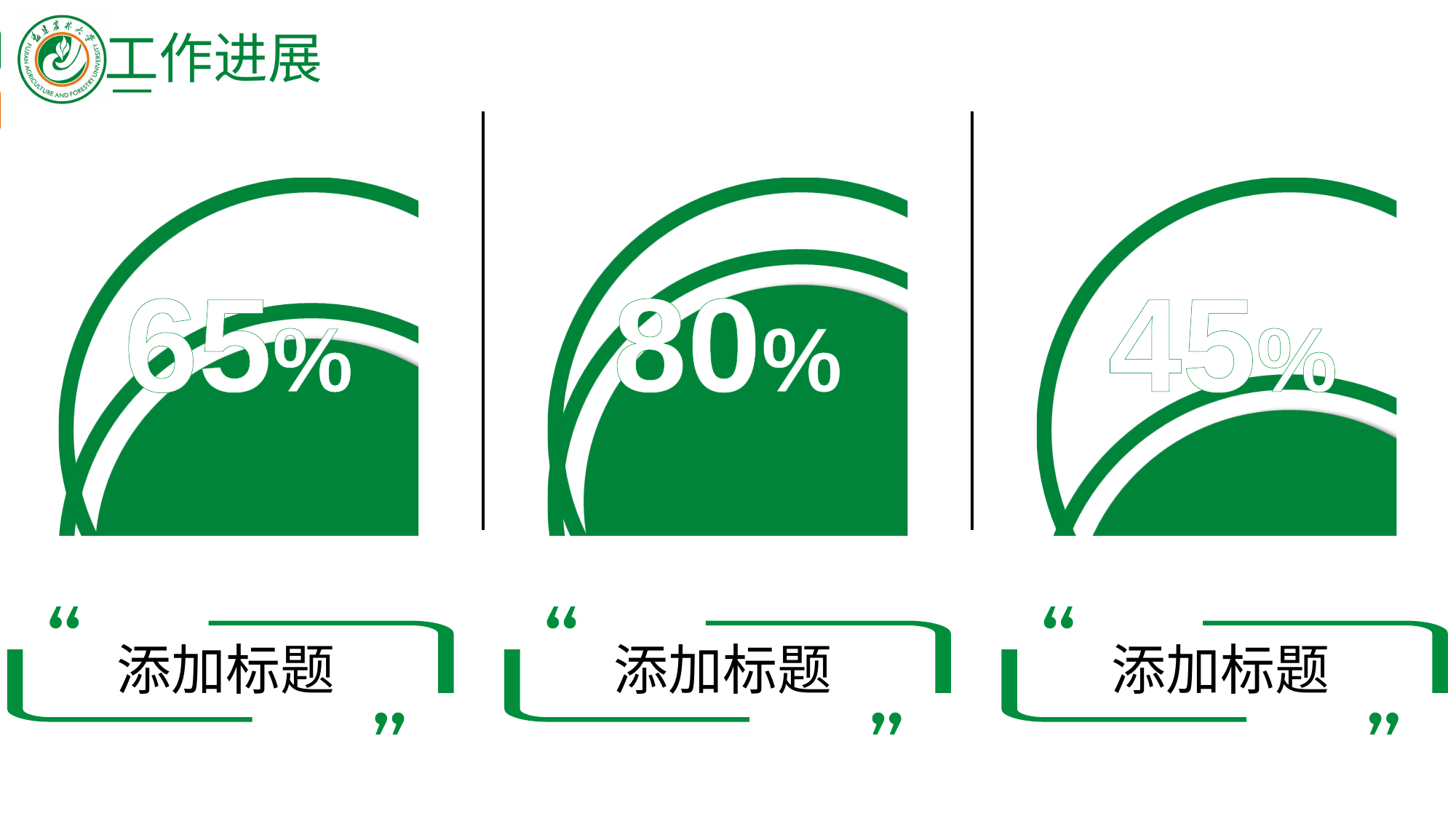

工作进展

### Chart

| Category | 总任务 | 完成度 |
|---|---|---|
| 类别 1 | 1.0 | 0.65 |

### Chart

| Category | 总任务 | 完成度 |
|---|---|---|
| 类别 1 | 1.0 | 0.8 |

### Chart

| Category | 总任务 | 完成度 |
|---|---|---|
| 类别 1 | 1.0 | 0.45 |
65%
80%
45%

添加标题

添加标题

添加标题